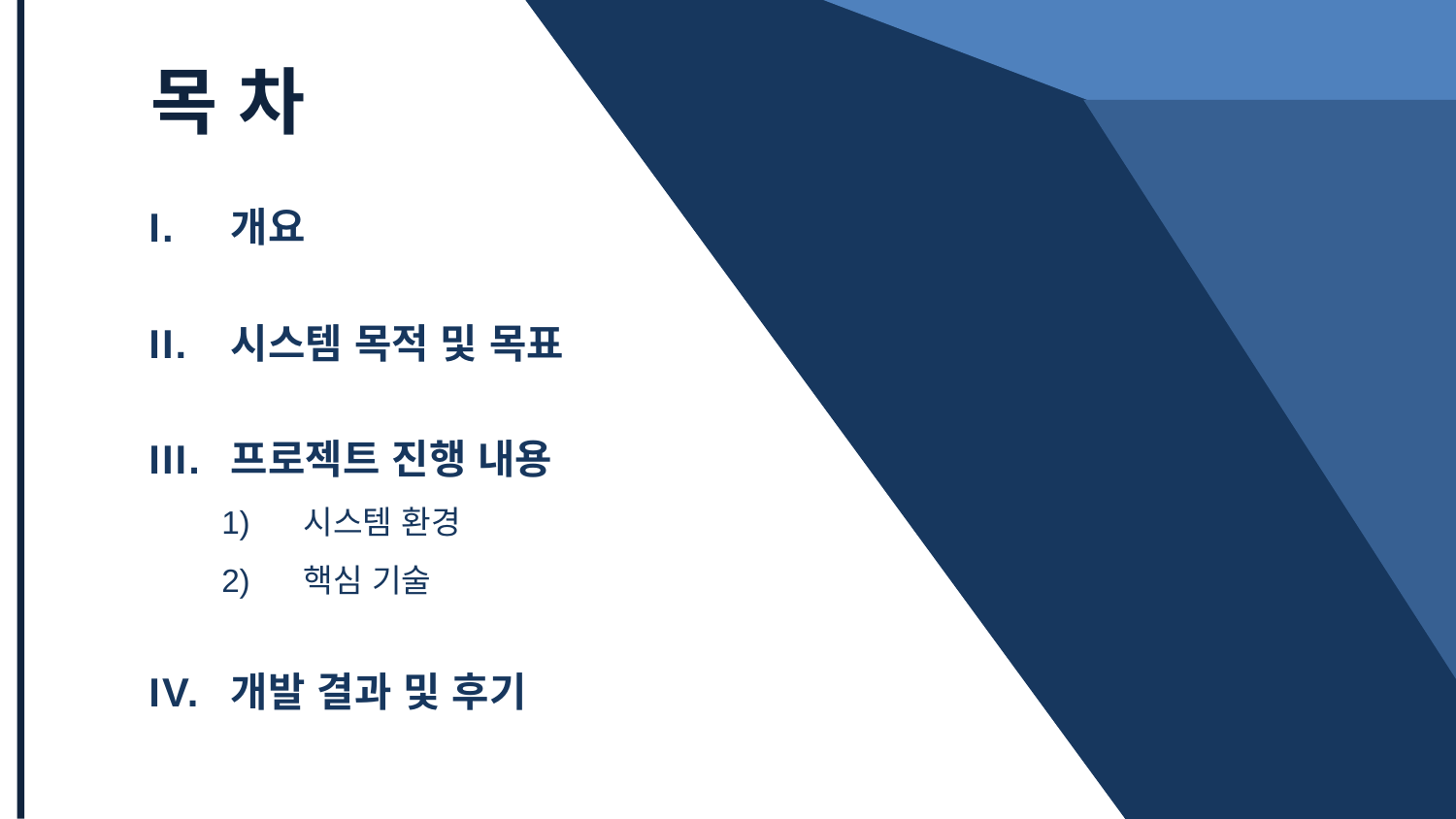

목 차

개요

시스템 목적 및 목표

프로젝트 진행 내용
시스템 환경
핵심 기술

개발 결과 및 후기